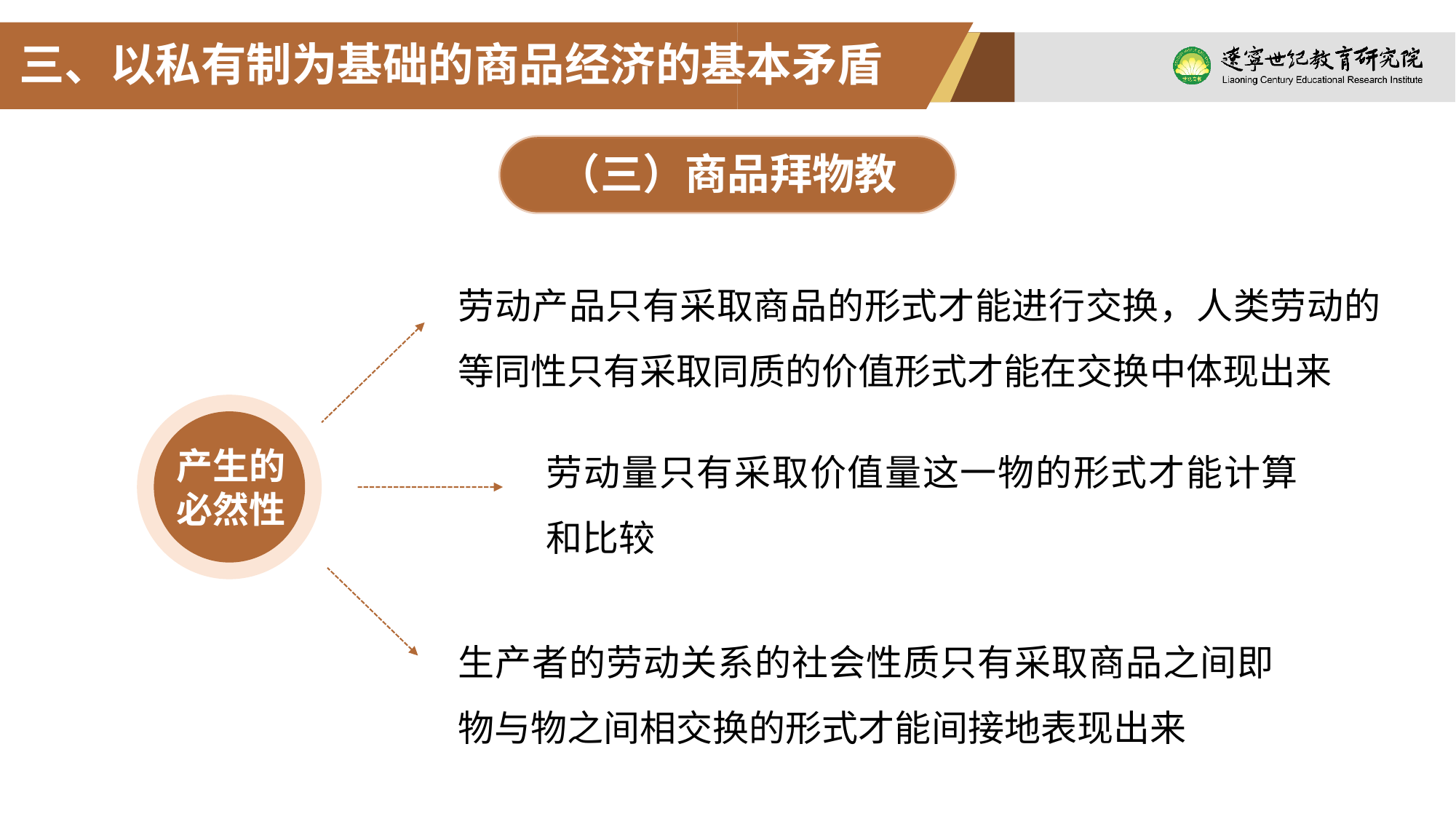

三、以私有制为基础的商品经济的基本矛盾
（三）商品拜物教
劳动产品只有采取商品的形式才能进行交换，人类劳动的等同性只有采取同质的价值形式才能在交换中体现出来

劳动量只有采取价值量这一物的形式才能计算和比较
产生的
必然性
生产者的劳动关系的社会性质只有采取商品之间即物与物之间相交换的形式才能间接地表现出来